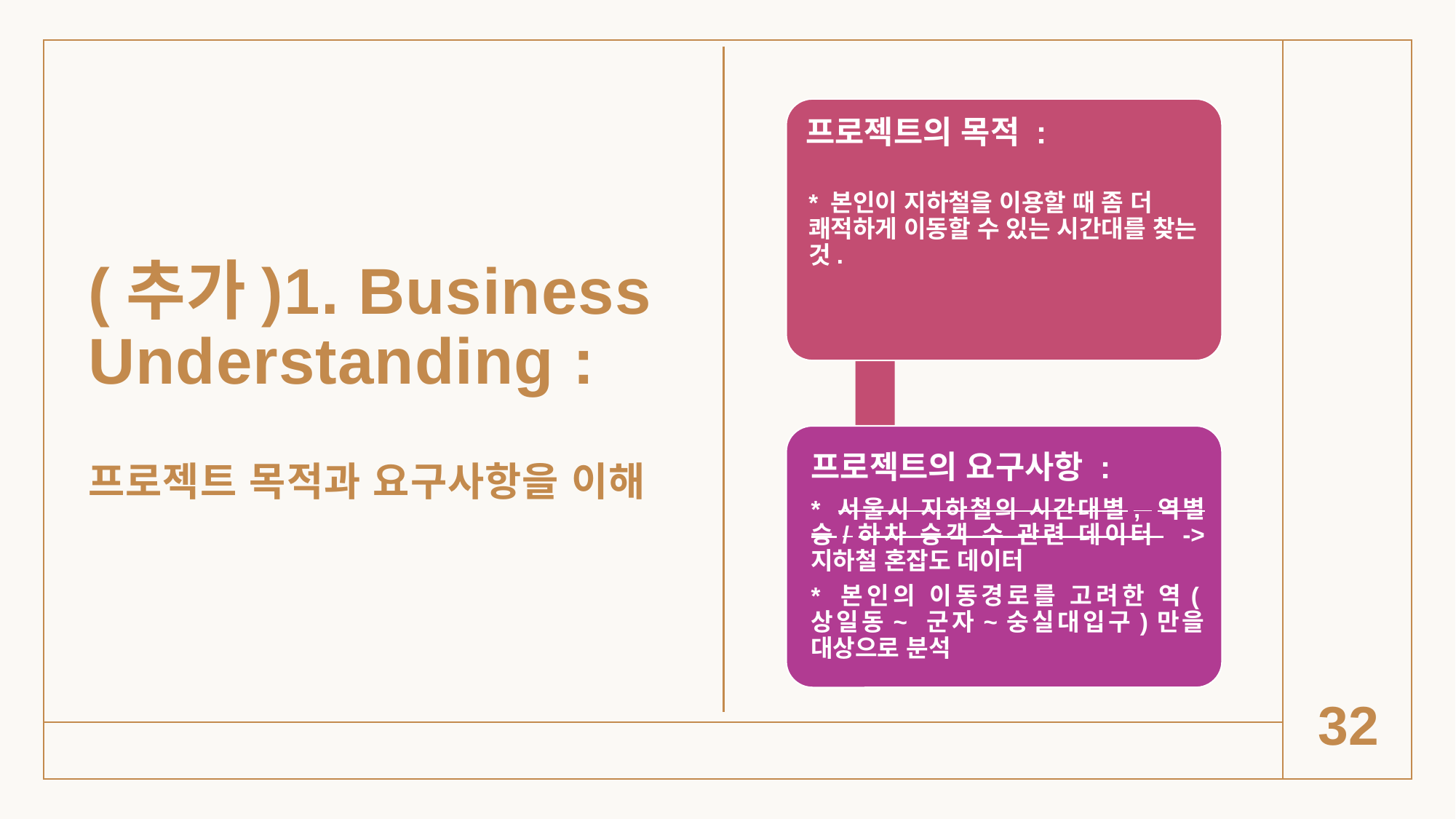

* 본인이 지하철을 이용할 때 좀 더 쾌적하게 이동할 수 있는 시간대를 찾는 것.
프로젝트의 요구사항 :
* 서울시 지하철의 시간대별, 역별 승/하차 승객 수 관련 데이터  -> 지하철 혼잡도 데이터
* 본인의 이동경로를 고려한 역(상일동~ 군자~숭실대입구)만을 대상으로 분석
프로젝트의 목적 :
(추가)1. Business Understanding :
프로젝트 목적과 요구사항을 이해
32